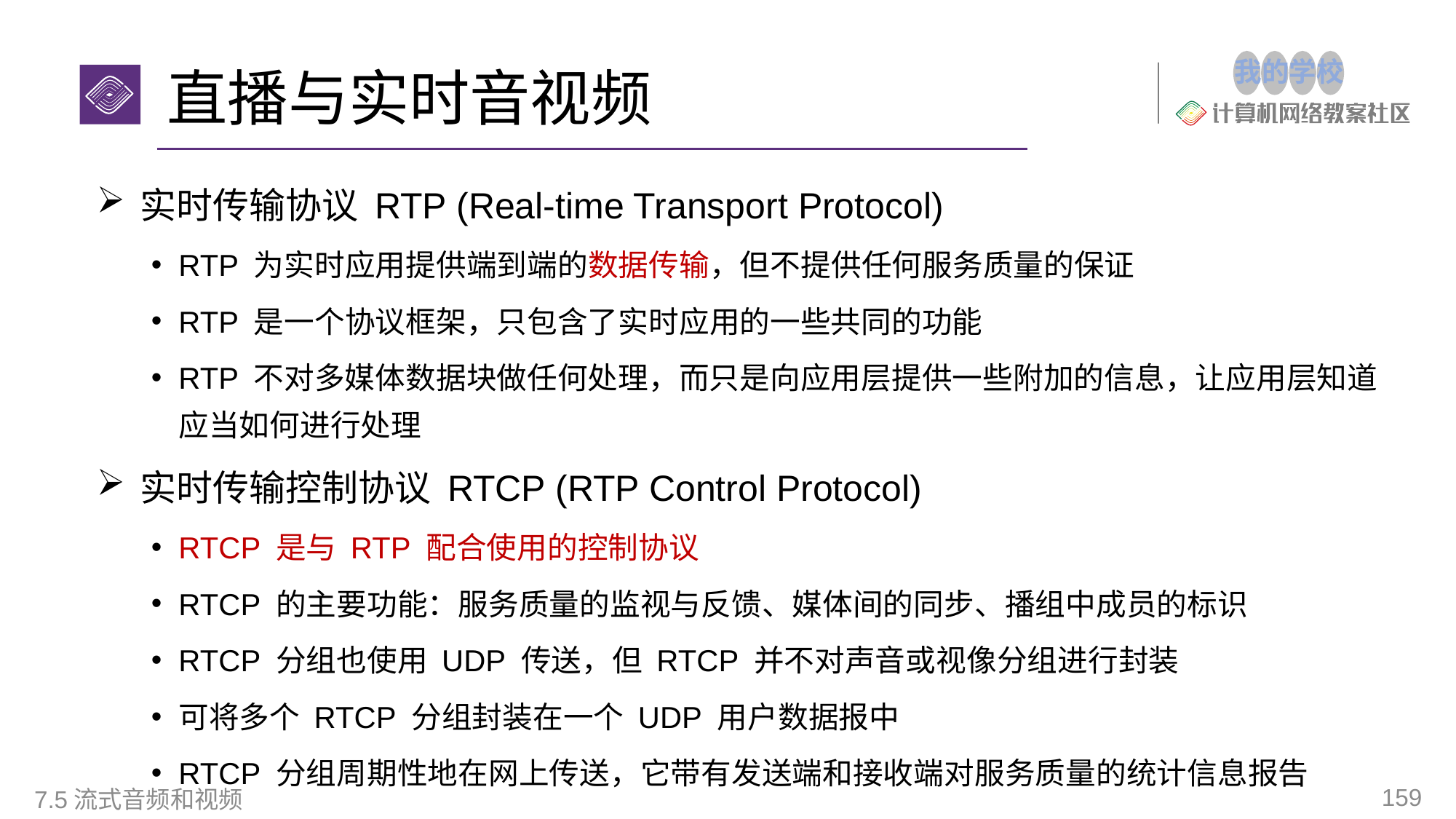

# 直播与实时音视频
实时传输协议 RTP (Real-time Transport Protocol)
RTP 为实时应用提供端到端的数据传输，但不提供任何服务质量的保证
RTP 是一个协议框架，只包含了实时应用的一些共同的功能
RTP 不对多媒体数据块做任何处理，而只是向应用层提供一些附加的信息，让应用层知道应当如何进行处理
实时传输控制协议 RTCP (RTP Control Protocol)
RTCP 是与 RTP 配合使用的控制协议
RTCP 的主要功能：服务质量的监视与反馈、媒体间的同步、播组中成员的标识
RTCP 分组也使用 UDP 传送，但 RTCP 并不对声音或视像分组进行封装
可将多个 RTCP 分组封装在一个 UDP 用户数据报中
RTCP 分组周期性地在网上传送，它带有发送端和接收端对服务质量的统计信息报告
159